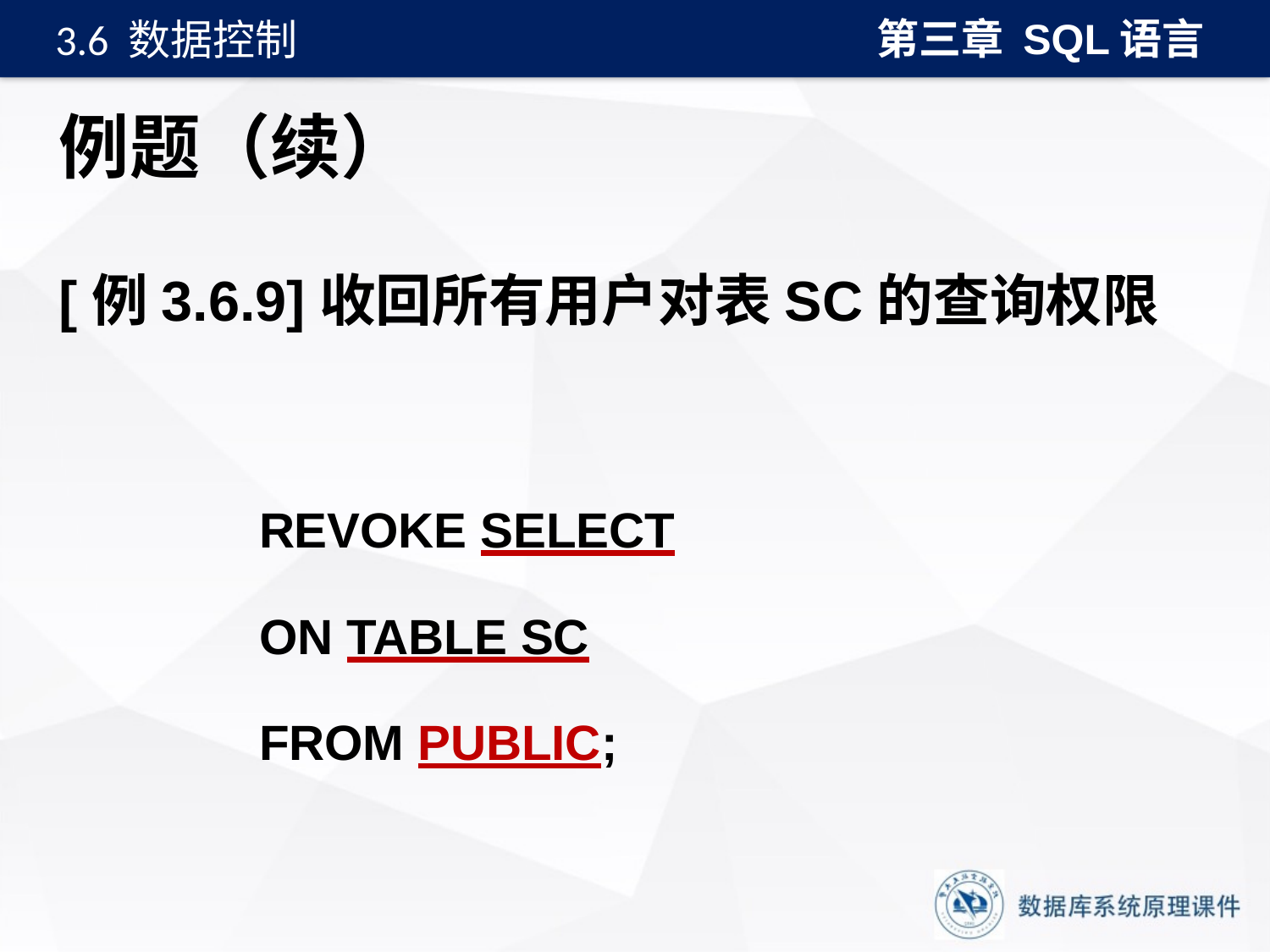

第三章 SQL语言
3.6 数据控制
# 例题（续）
[例3.6.9]收回所有用户对表SC的查询权限

REVOKE SELECT
ON TABLE SC
FROM PUBLIC;